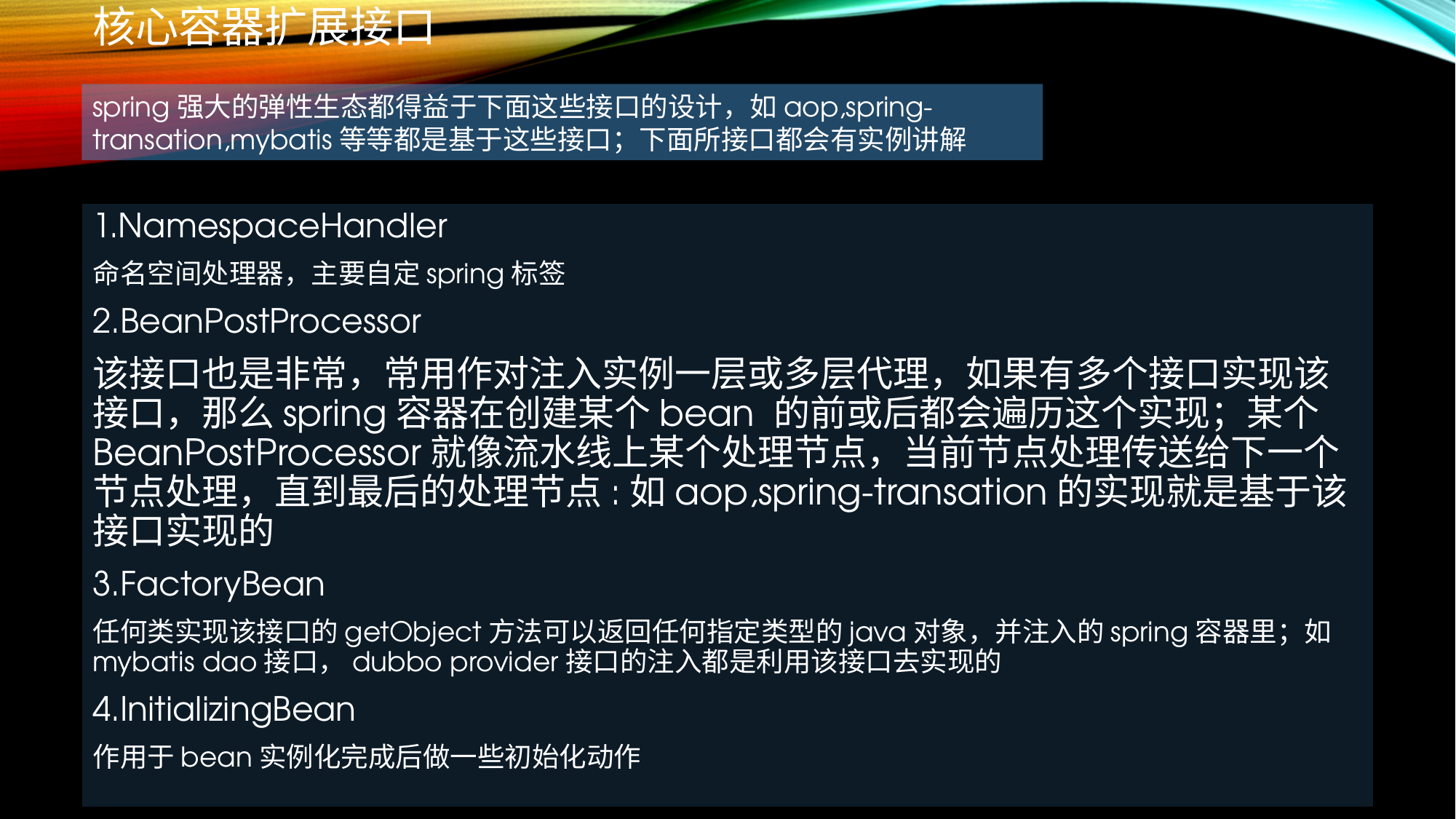

# 核心容器扩展接口
spring强大的弹性生态都得益于下面这些接口的设计，如aop,spring-transation,mybatis等等都是基于这些接口；下面所接口都会有实例讲解
1.NamespaceHandler
命名空间处理器，主要自定spring标签
2.BeanPostProcessor
该接口也是非常，常用作对注入实例一层或多层代理，如果有多个接口实现该接口，那么spring容器在创建某个bean 的前或后都会遍历这个实现；某个BeanPostProcessor就像流水线上某个处理节点，当前节点处理传送给下一个节点处理，直到最后的处理节点:如aop,spring-transation的实现就是基于该接口实现的
3.FactoryBean
任何类实现该接口的getObject方法可以返回任何指定类型的java对象，并注入的spring容器里；如mybatis dao接口，dubbo provider接口的注入都是利用该接口去实现的
4.InitializingBean
作用于bean实例化完成后做一些初始化动作